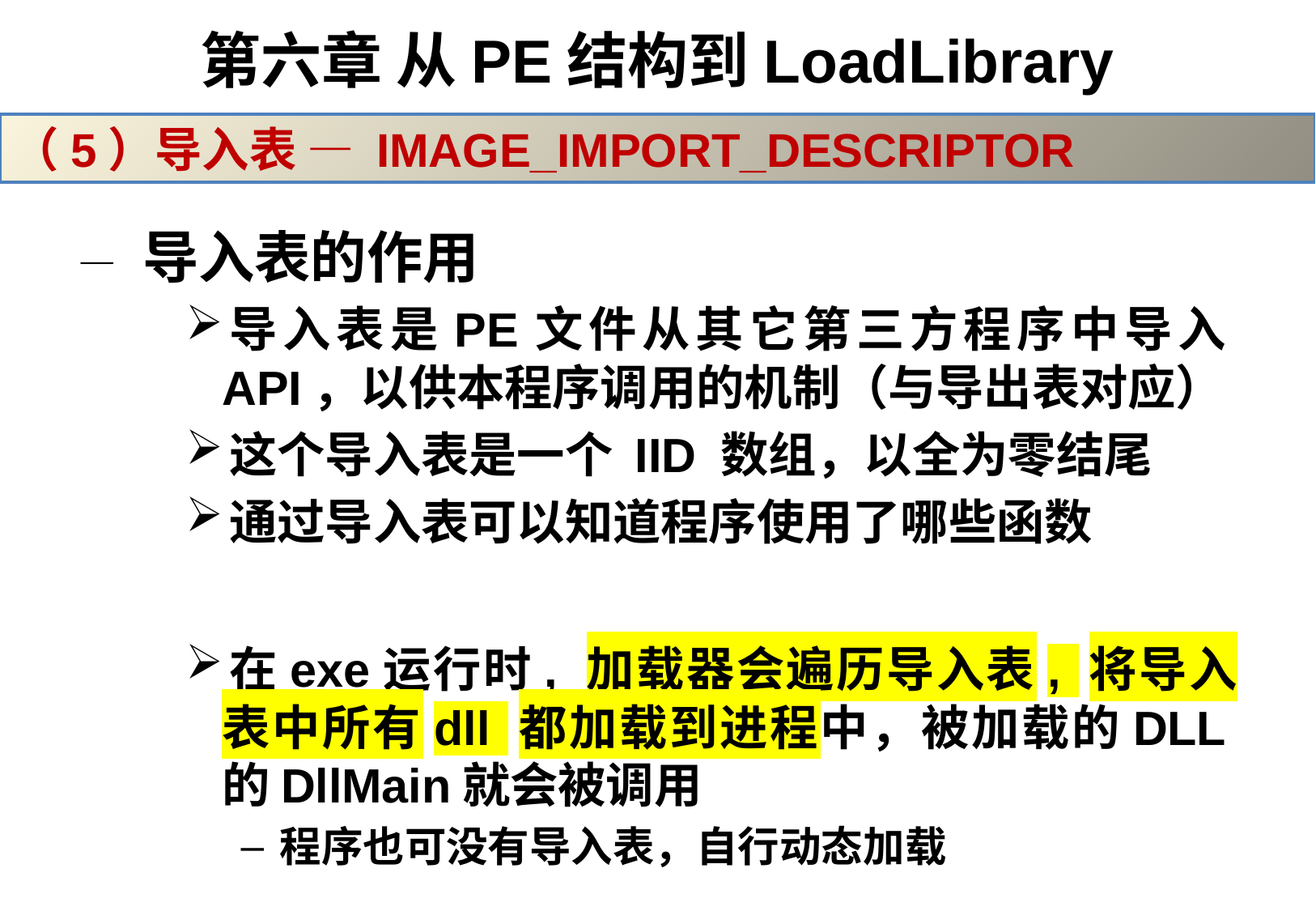

# 第六章 从PE结构到LoadLibrary
（5）导入表 — IMAGE_IMPORT_DESCRIPTOR
—  导入表的作用
导入表是PE文件从其它第三方程序中导入API，以供本程序调用的机制（与导出表对应）
这个导入表是一个 IID 数组，以全为零结尾
通过导入表可以知道程序使用了哪些函数

在exe运行时, 加载器会遍历导入表, 将导入表中所有dll 都加载到进程中，被加载的DLL的DllMain就会被调用
程序也可没有导入表，自行动态加载